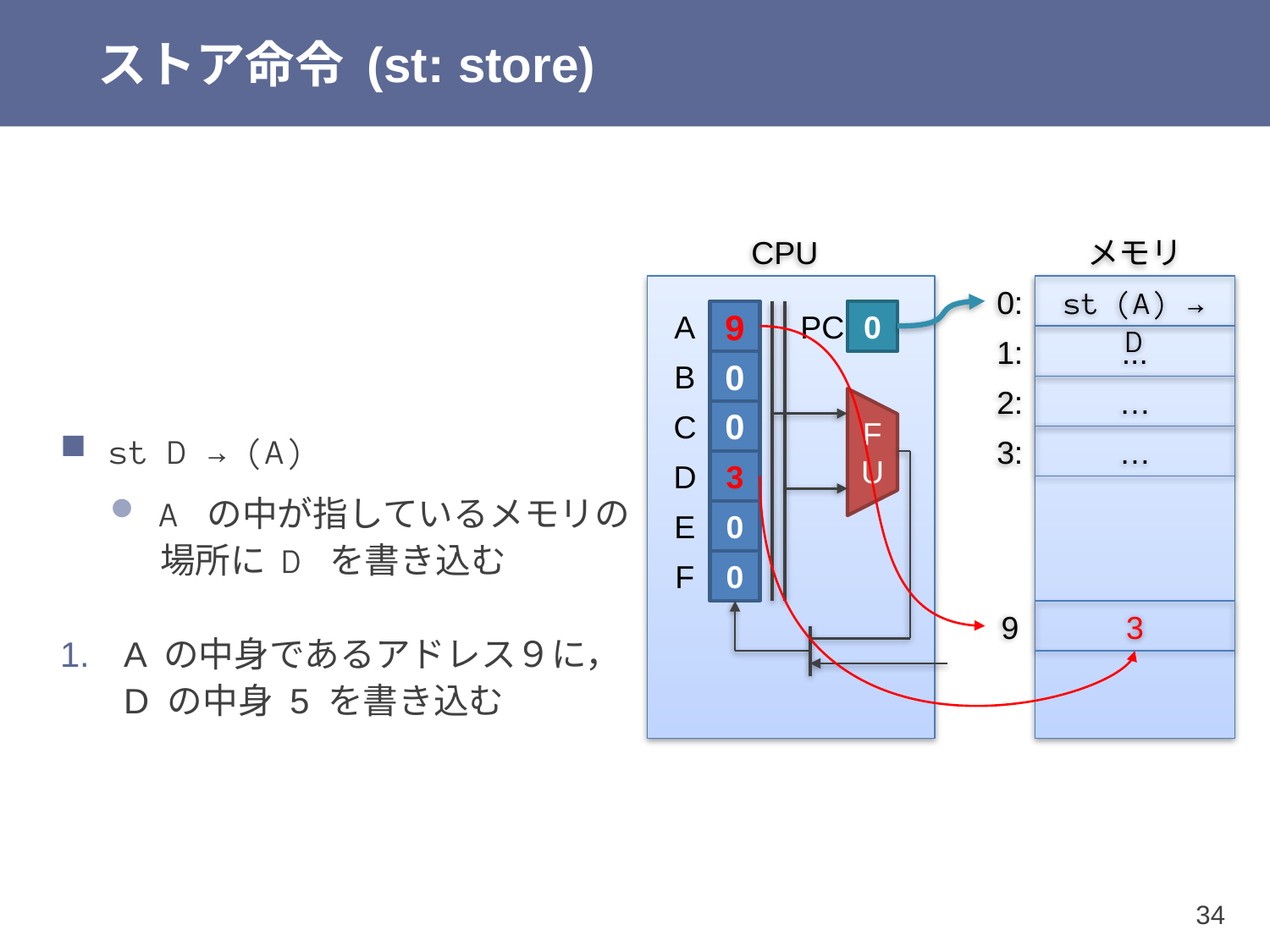

# ストア命令 (st: store)
CPU
メモリ
st D → (A)
A の中が指しているメモリの
場所に D を書き込む
A の中身であるアドレス９に，
D の中身 5 を書き込む

0:
st (A) → D

A
9
PC
0
1:
...
B
0
2:
…
C
0
3:
…
FU
D
3
E
0
F
0
9
3